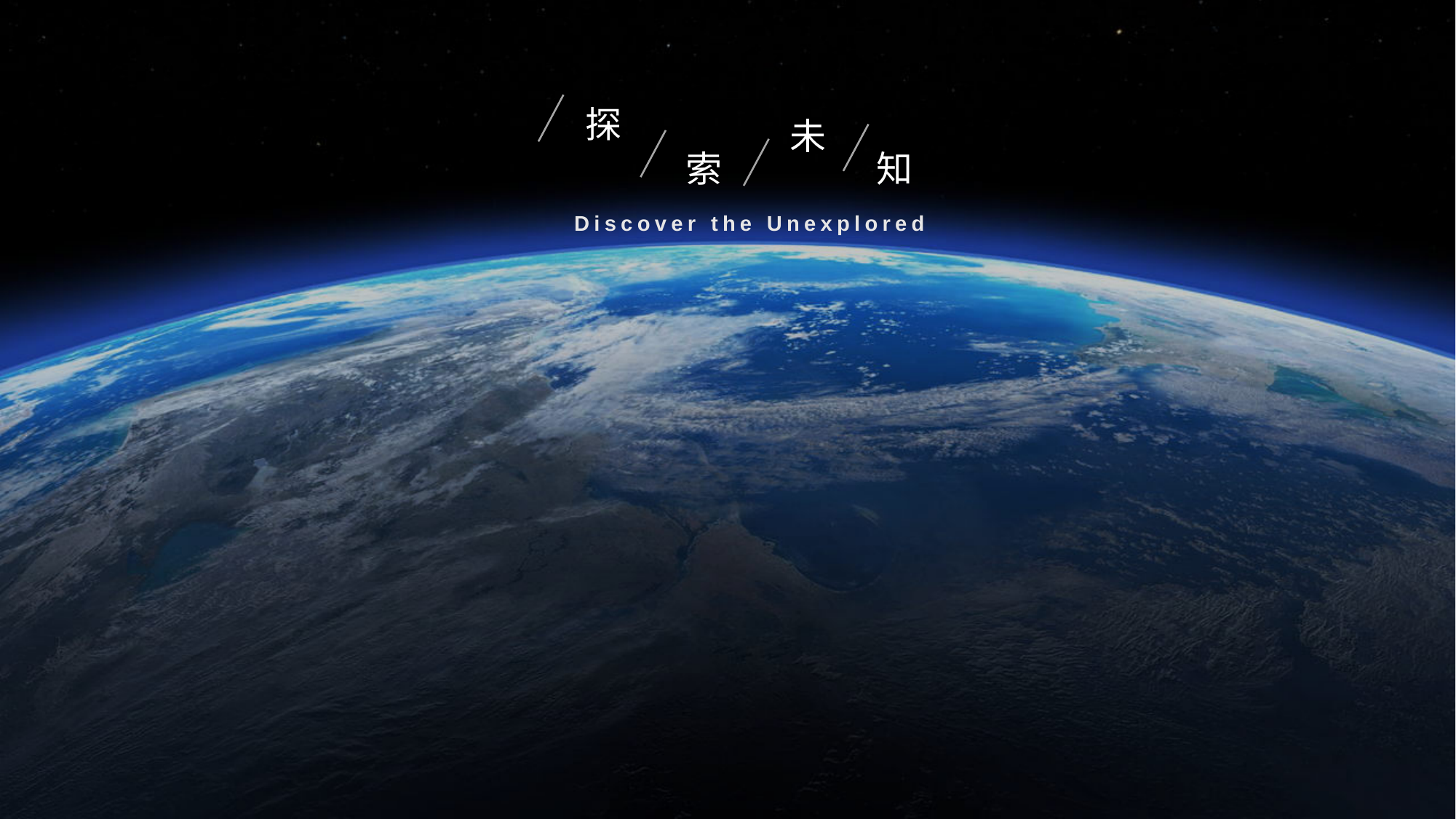

探
索
未
知
Discover the Unexplored